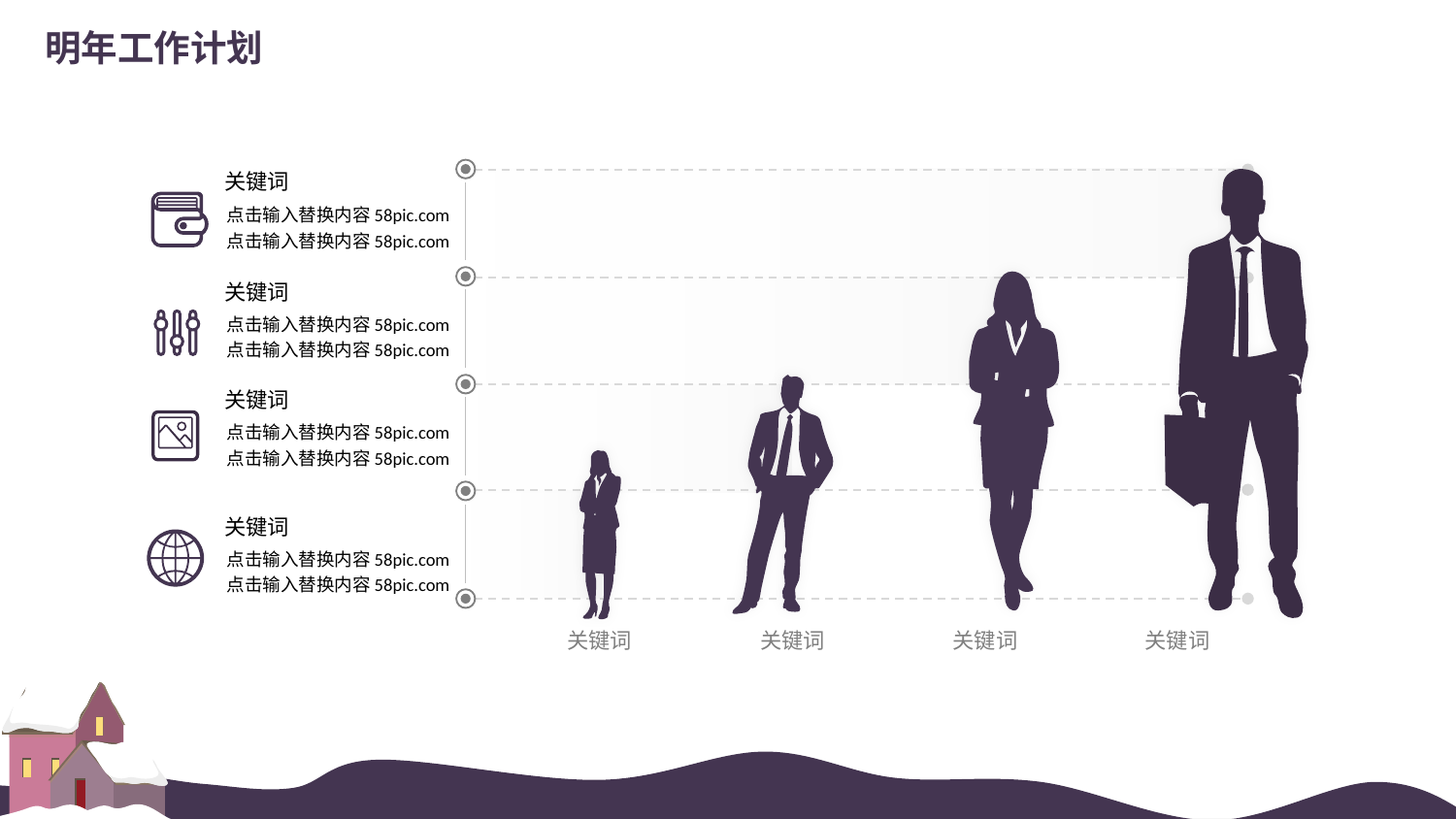

明年工作计划

关键词
点击输入替换内容58pic.com
点击输入替换内容58pic.com

关键词
点击输入替换内容58pic.com
点击输入替换内容58pic.com

关键词
点击输入替换内容58pic.com
点击输入替换内容58pic.com

关键词
点击输入替换内容58pic.com
点击输入替换内容58pic.com

关键词
关键词
关键词
关键词